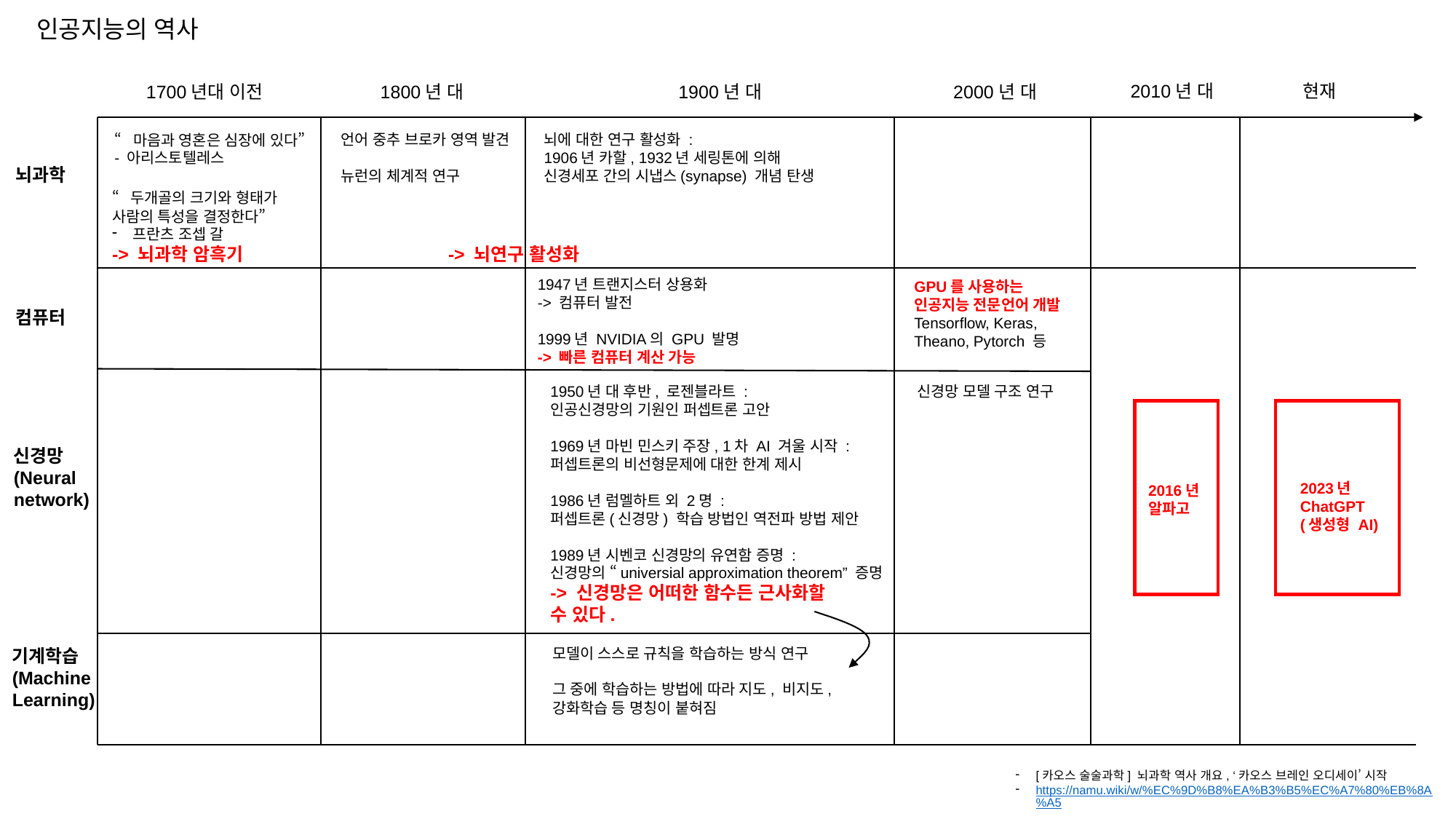

인공지능의 역사
2010년 대
현재
1700년대 이전
1800년 대
1900년 대
2000년 대
뇌에 대한 연구 활성화 :
1906년 카할, 1932년 세링톤에 의해
신경세포 간의 시냅스(synapse) 개념 탄생
언어 중추 브로카 영역 발견

뉴런의 체계적 연구
“마음과 영혼은 심장에 있다”
- 아리스토텔레스
뇌과학
“두개골의 크기와 형태가
사람의 특성을 결정한다”
프란츠 조셉 갈
-> 뇌과학 암흑기
-> 뇌연구 활성화
1947년 트랜지스터 상용화
-> 컴퓨터 발전

1999년 NVIDIA의 GPU 발명
-> 빠른 컴퓨터 계산 가능
GPU를 사용하는
인공지능 전문언어 개발
Tensorflow, Keras,
Theano, Pytorch 등
컴퓨터
1950년 대 후반, 로젠블라트 :
인공신경망의 기원인 퍼셉트론 고안

1969년 마빈 민스키 주장, 1차 AI 겨울 시작 :
퍼셉트론의 비선형문제에 대한 한계 제시

1986년 럼멜하트 외 2명 :
퍼셉트론(신경망) 학습 방법인 역전파 방법 제안

1989년 시벤코 신경망의 유연함 증명 :
신경망의 “universial approximation theorem” 증명
-> 신경망은 어떠한 함수든 근사화할
수 있다.
신경망 모델 구조 연구

신경망
(Neural
network)
2023년
ChatGPT
(생성형 AI)
2016년
알파고

모델이 스스로 규칙을 학습하는 방식 연구

그 중에 학습하는 방법에 따라 지도, 비지도,
강화학습 등 명칭이 붙혀짐
기계학습
(Machine
Learning)
[카오스 술술과학] 뇌과학 역사 개요, ‘카오스 브레인 오디세이’ 시작
https://namu.wiki/w/%EC%9D%B8%EA%B3%B5%EC%A7%80%EB%8A%A5
https://cinema4dr12.tistory.com/456